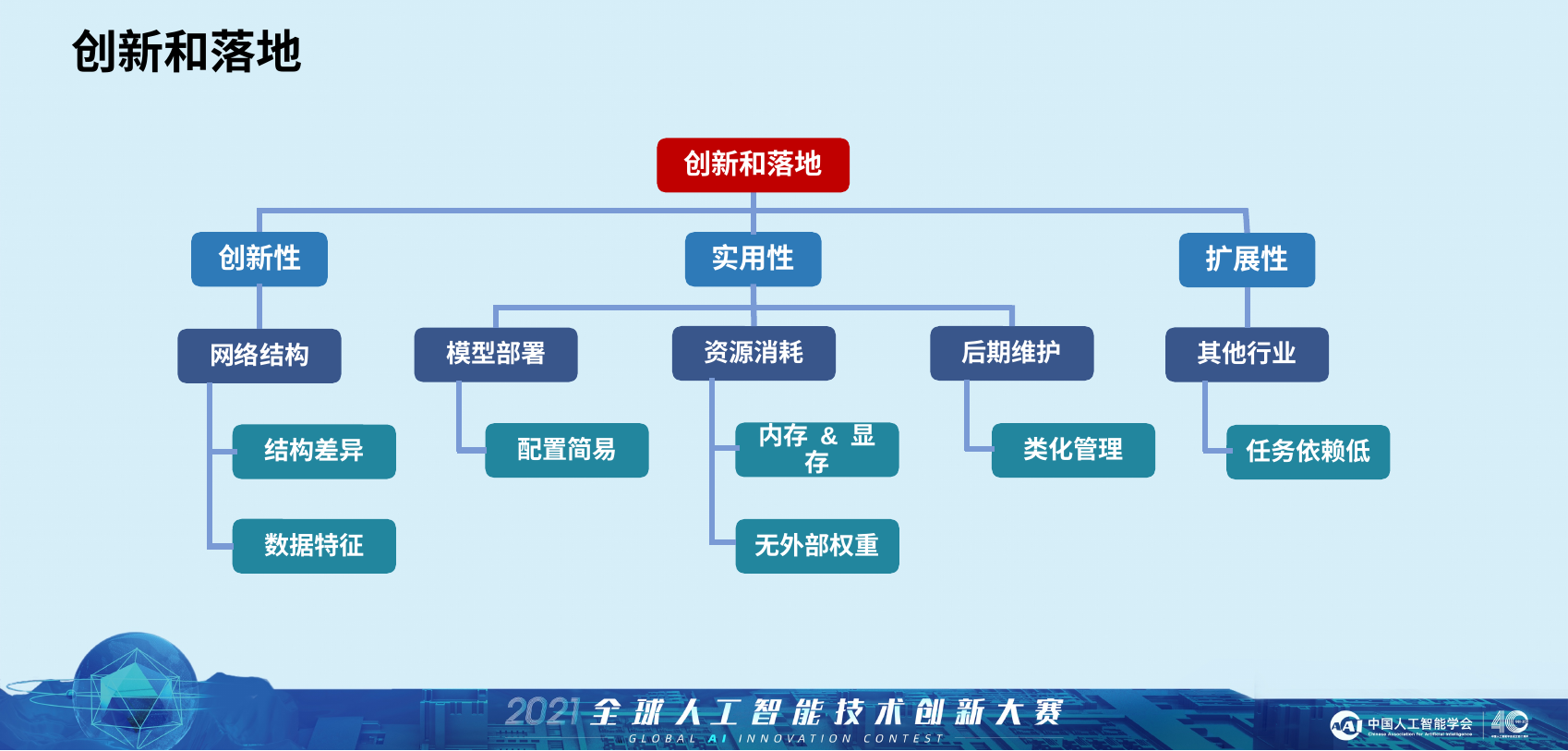

创新和落地

创新和落地

创新性

实用性

扩展性

资源消耗

后期维护

其他行业

模型部署

网络结构

内存 & 显存

配置简易

类化管理

结构差异

任务依赖低

数据特征

无外部权重